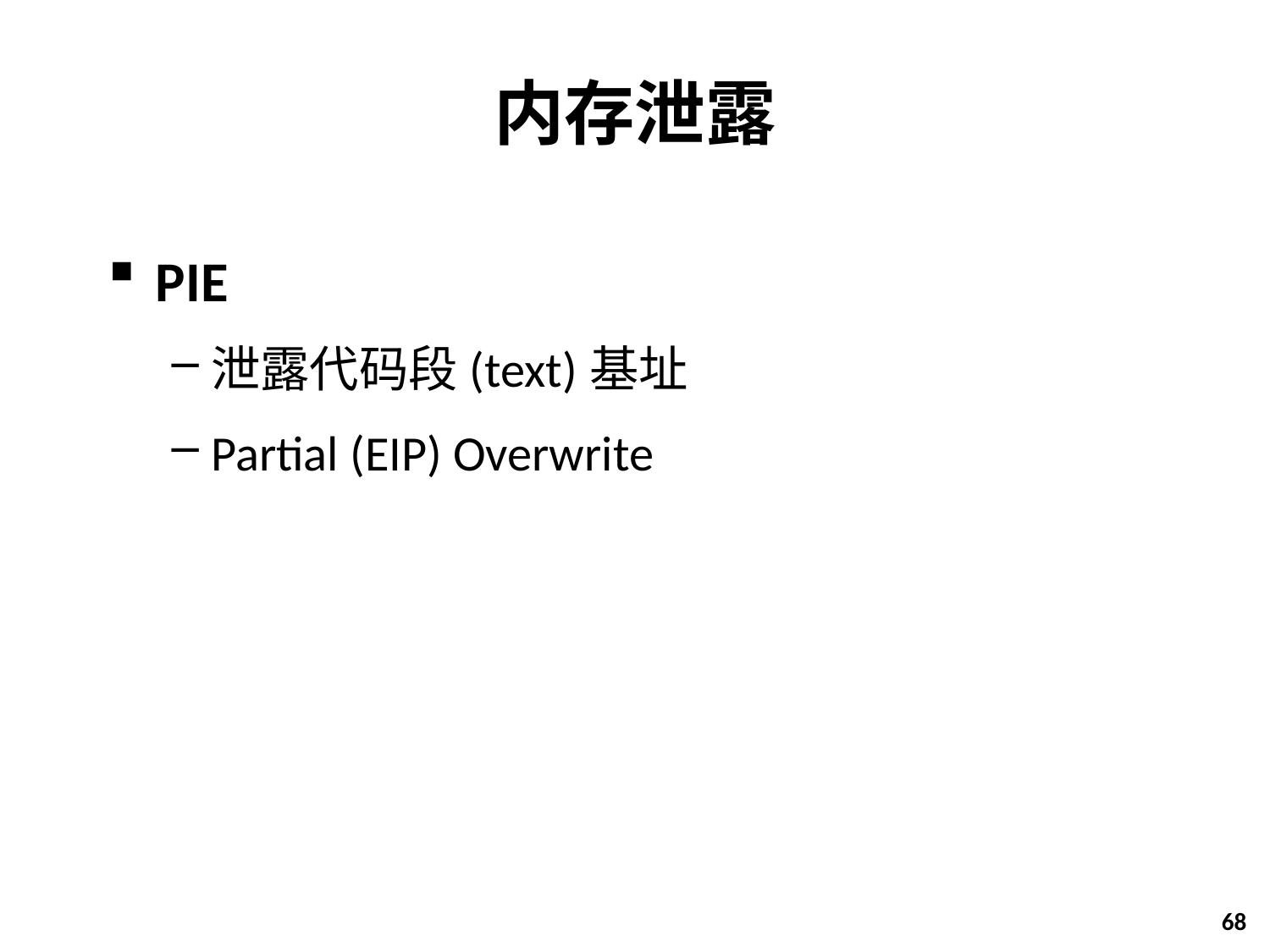

# 内存泄露
PIE
泄露代码段(text)基址
Partial (EIP) Overwrite

68